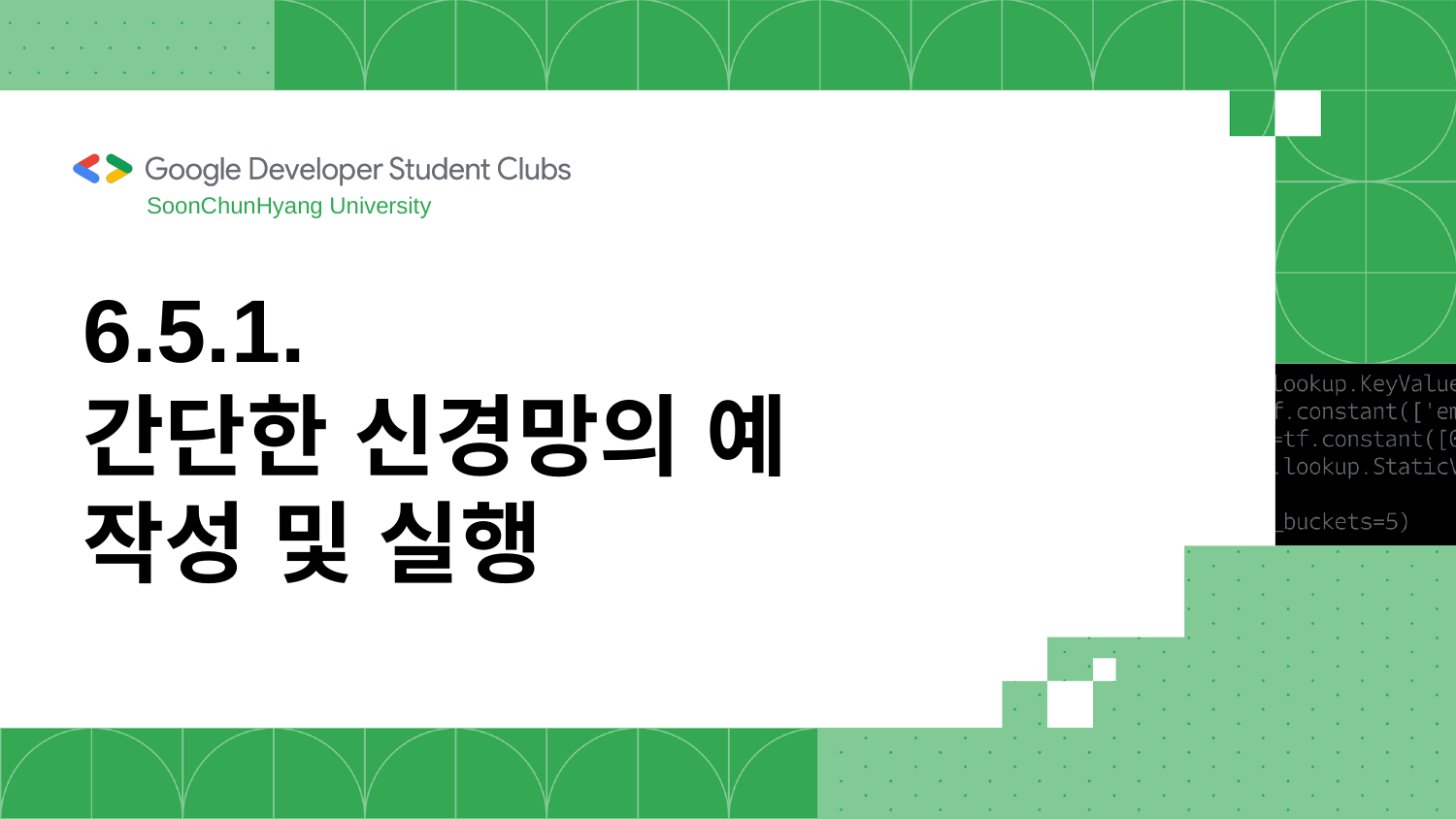

SoonChunHyang University
# 6.5.1. 간단한 신경망의 예 작성 및 실행